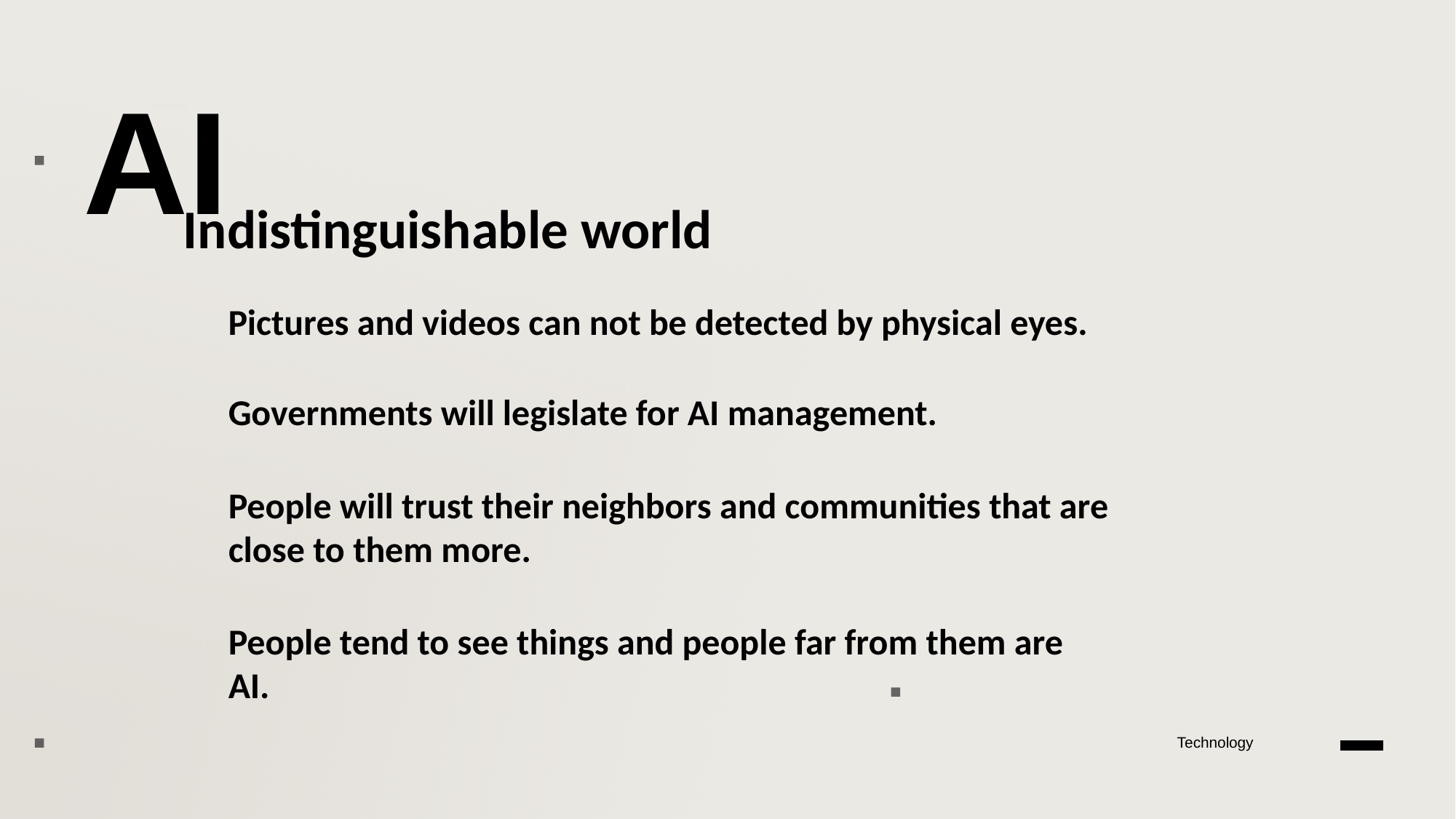

AI
rhodeskesi

Indistinguishable world
Pictures and videos can not be detected by physical eyes.
本页建议使用：带图介绍内容
图片设置为 效果-三维旋转-透视-右透视
可以修改右侧文字 介绍
英文字体：Novecento wide
中文字体：思源黑体
Governments will legislate for AI management.
People will trust their neighbors and communities that are close to them more.
People tend to see things and people far from them are AI.

Technology